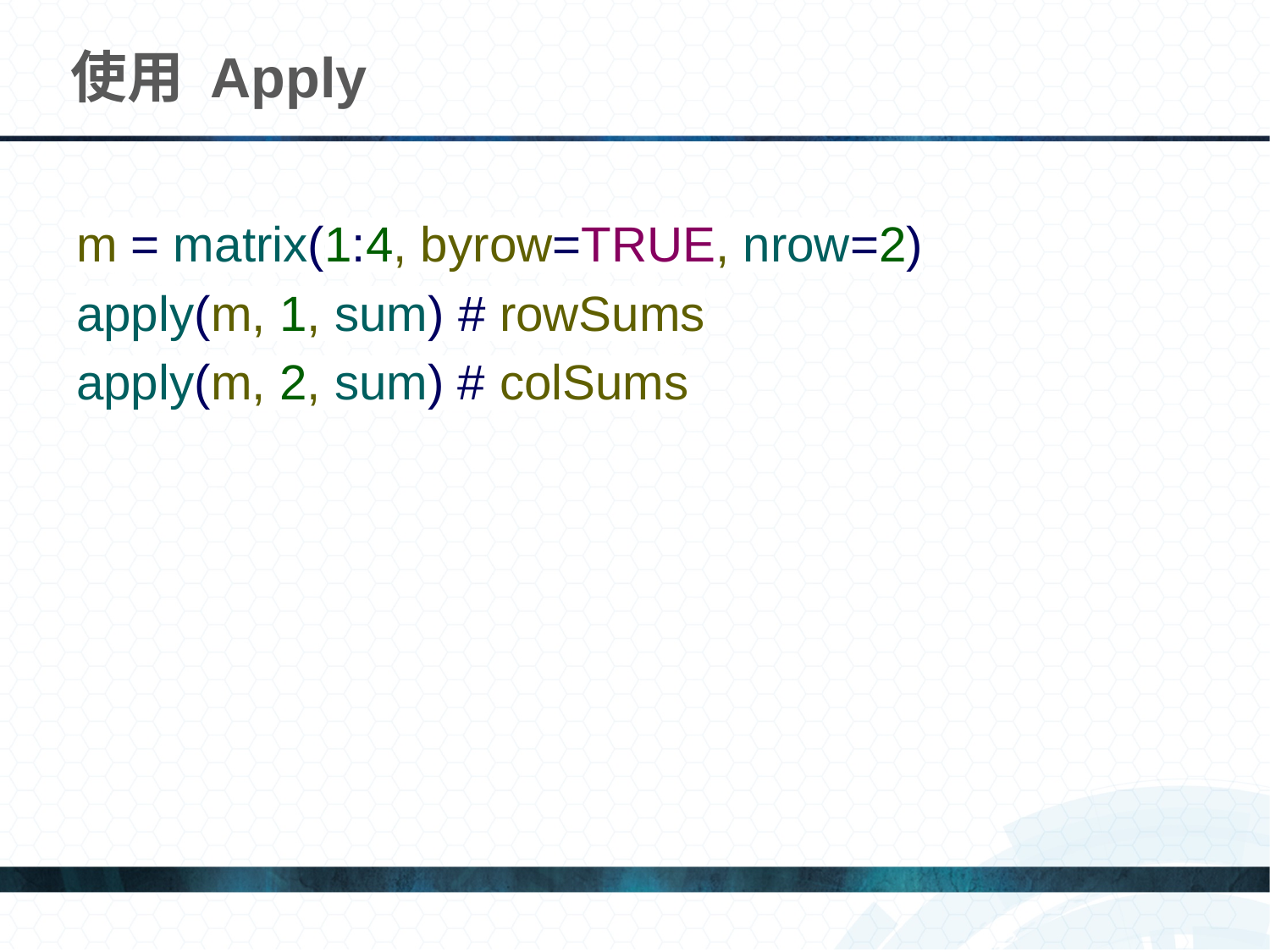

# 使用 Apply
m = matrix(1:4, byrow=TRUE, nrow=2)
apply(m, 1, sum) # rowSums
apply(m, 2, sum) # colSums